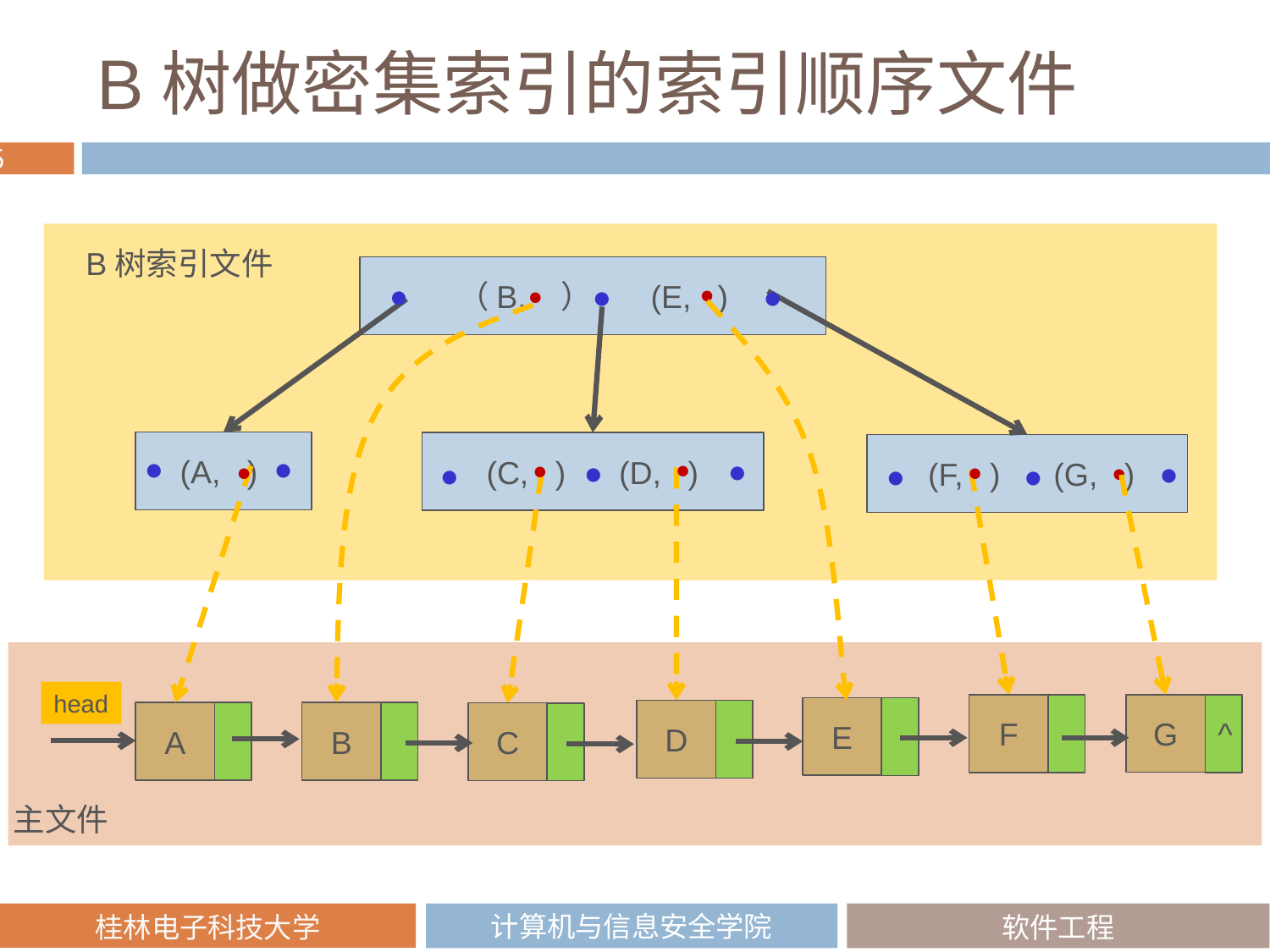

# B树做密集索引的索引顺序文件

B树索引文件
（B,   ）       (E,   )
●
●
●
●
●

(A,   )
(C,   )      (D,   )
 (F,   )      (G,   )
●
●
●
●
●
●
●
●
●
●
●
●
●

head
G
F
^

E

D

A
B

C

主文件